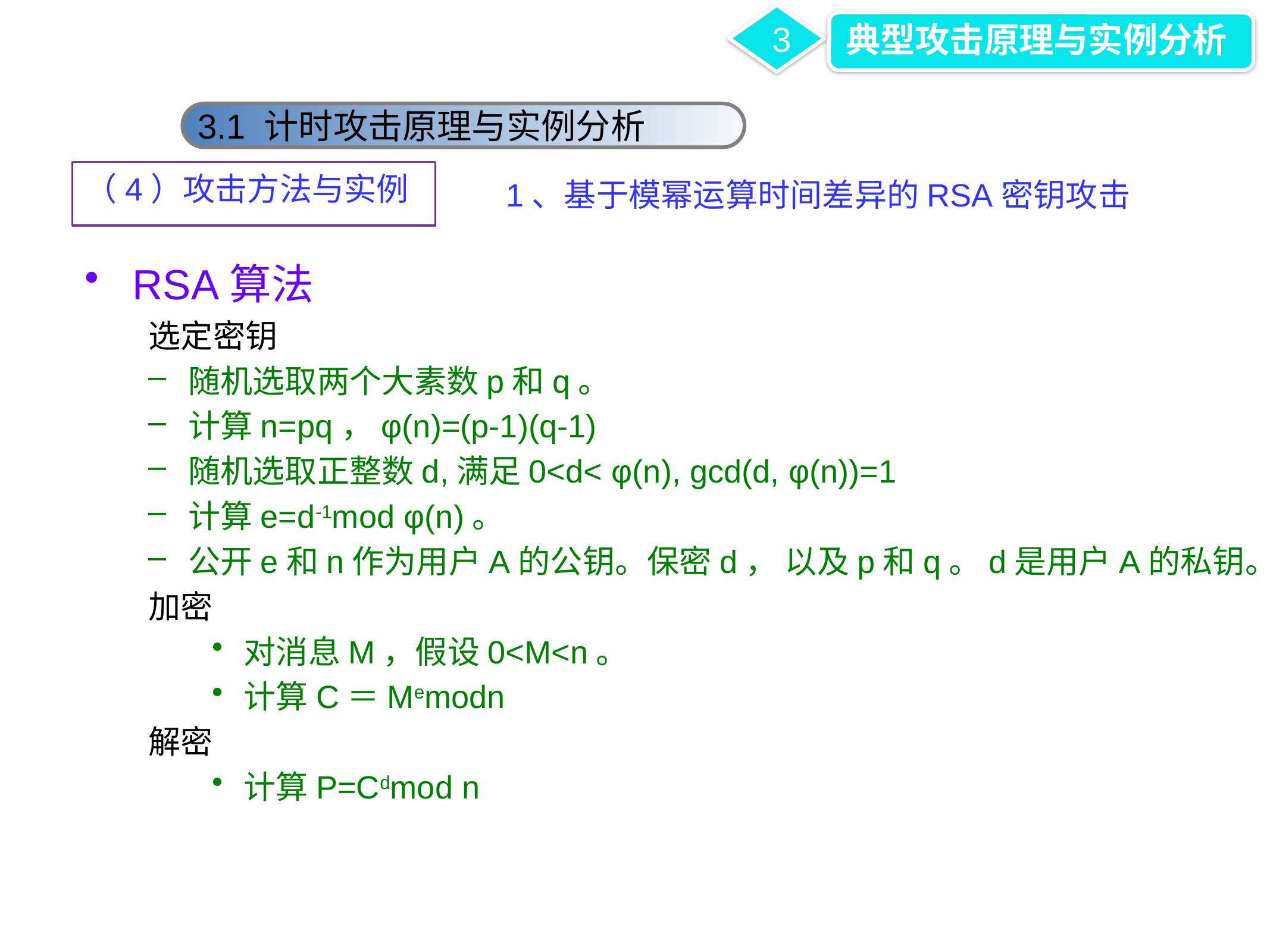

3

典型攻击原理与实例分析
3.1 计时攻击原理与实例分析
（4）攻击方法与实例
1、基于模幂运算时间差异的RSA密钥攻击
RSA算法
选定密钥
随机选取两个大素数p和q。
计算n=pq，φ(n)=(p-1)(q-1)
随机选取正整数d,满足0<d< φ(n), gcd(d, φ(n))=1
计算e=d-1mod φ(n)。
公开e和n作为用户A的公钥。保密d， 以及p和q。d是用户A的私钥。
加密
对消息M，假设0<M<n。
计算C＝Memodn
解密
计算P=Cdmod n